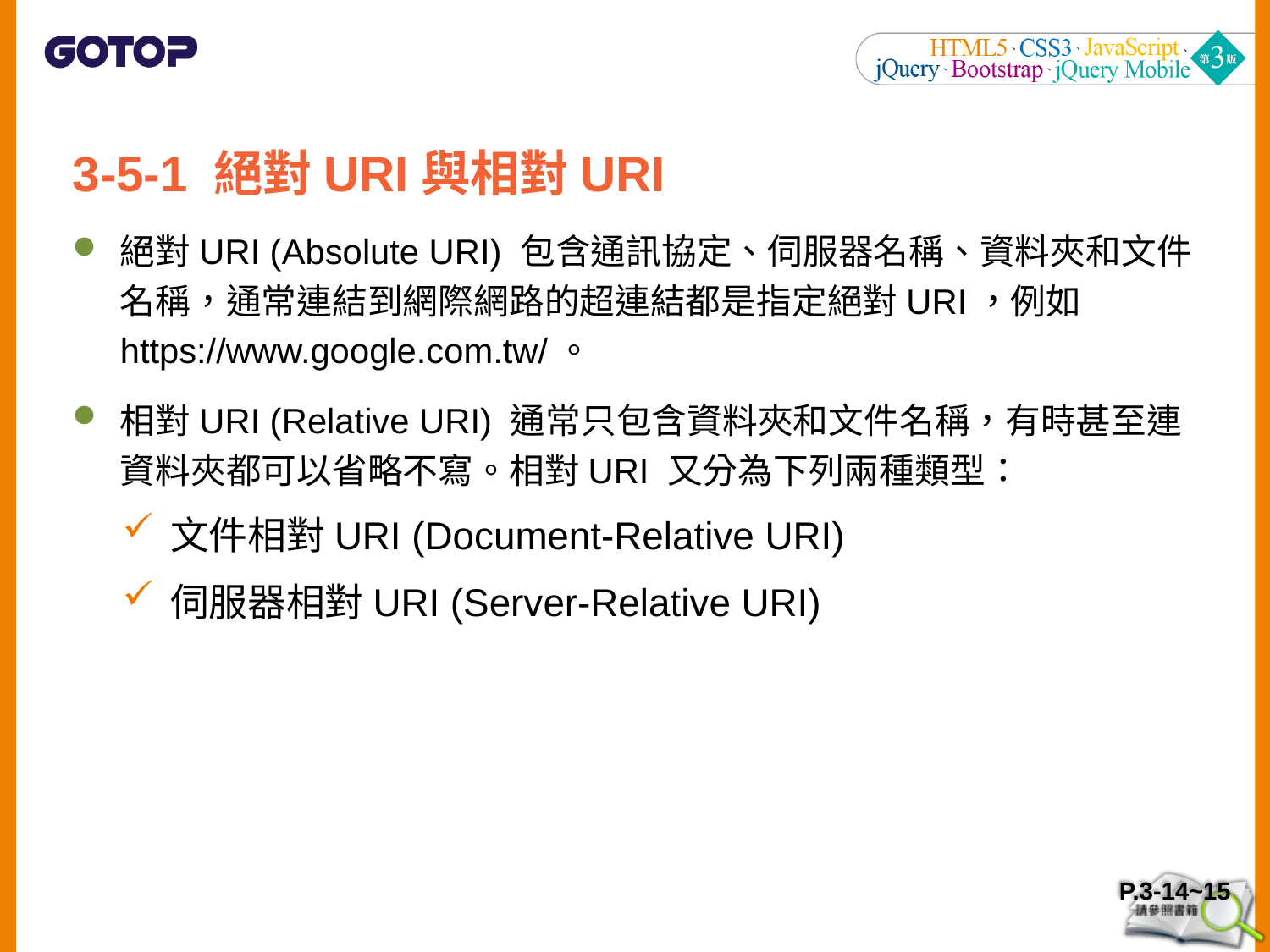

3-5-1 絕對URI與相對URI
絕對URI (Absolute URI) 包含通訊協定、伺服器名稱、資料夾和文件名稱，通常連結到網際網路的超連結都是指定絕對URI，例如https://www.google.com.tw/。
相對URI (Relative URI) 通常只包含資料夾和文件名稱，有時甚至連資料夾都可以省略不寫。相對URI 又分為下列兩種類型：
文件相對URI (Document-Relative URI)
伺服器相對URI (Server-Relative URI)
P.3-14~15